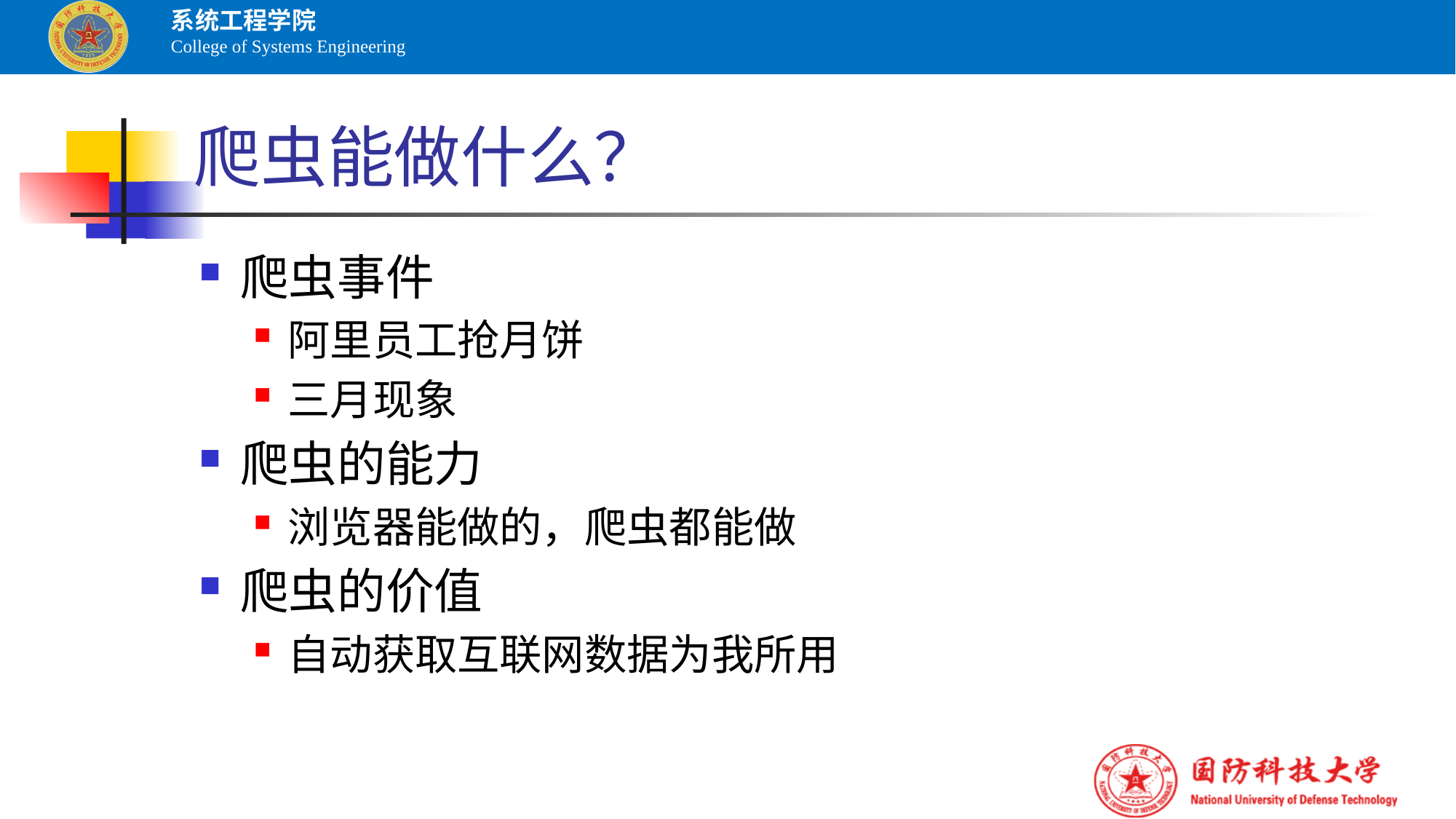

# 爬虫能做什么？
爬虫事件
阿里员工抢月饼
三月现象
爬虫的能力
浏览器能做的，爬虫都能做
爬虫的价值
自动获取互联网数据为我所用